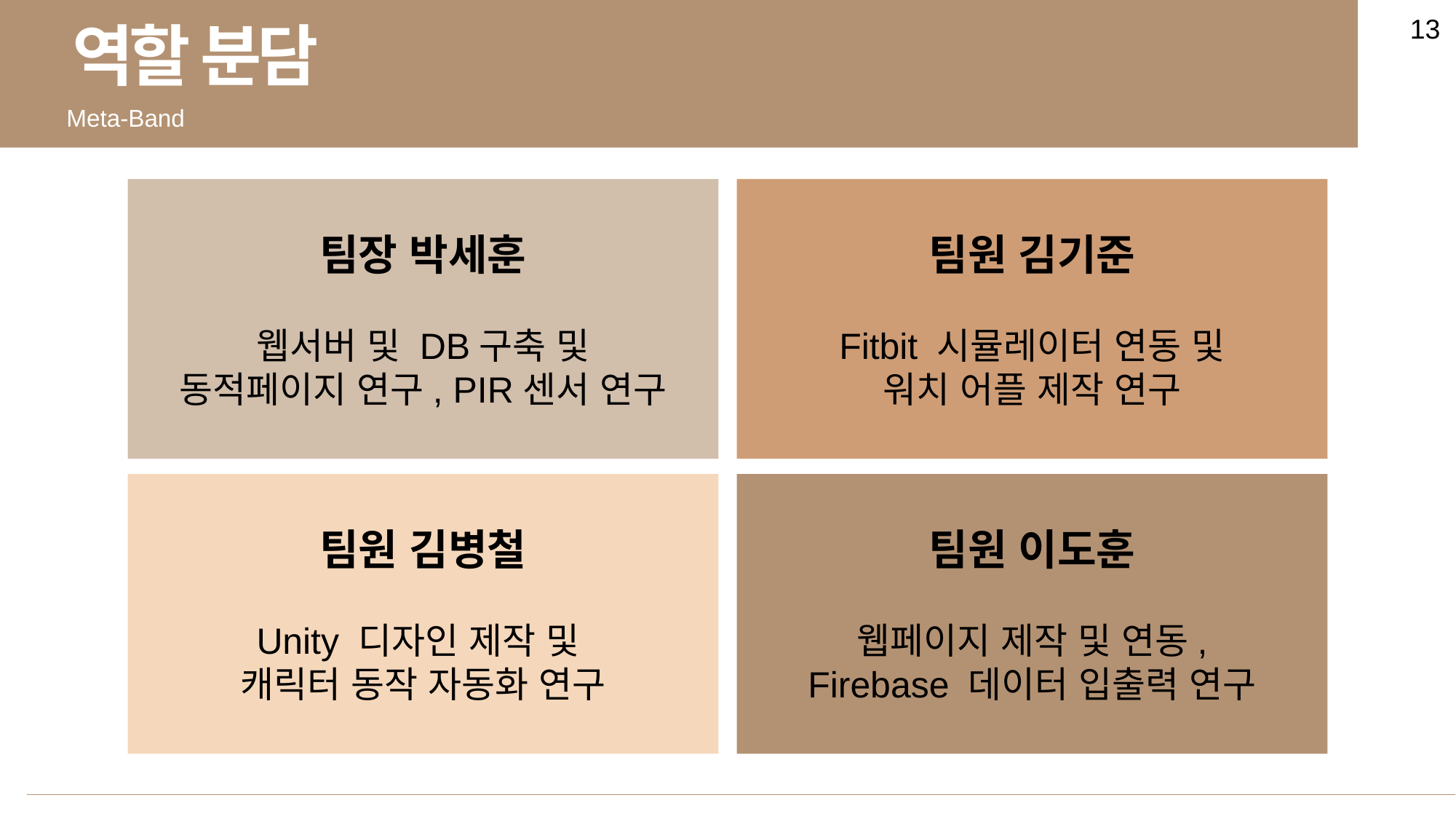

13
역할 분담
Meta-Band
팀장 박세훈

웹서버 및 DB구축 및
동적페이지 연구, PIR센서 연구
팀원 김기준

Fitbit 시뮬레이터 연동 및
워치 어플 제작 연구
팀원 김병철

Unity 디자인 제작 및
캐릭터 동작 자동화 연구
팀원 이도훈

웹페이지 제작 및 연동,
Firebase 데이터 입출력 연구